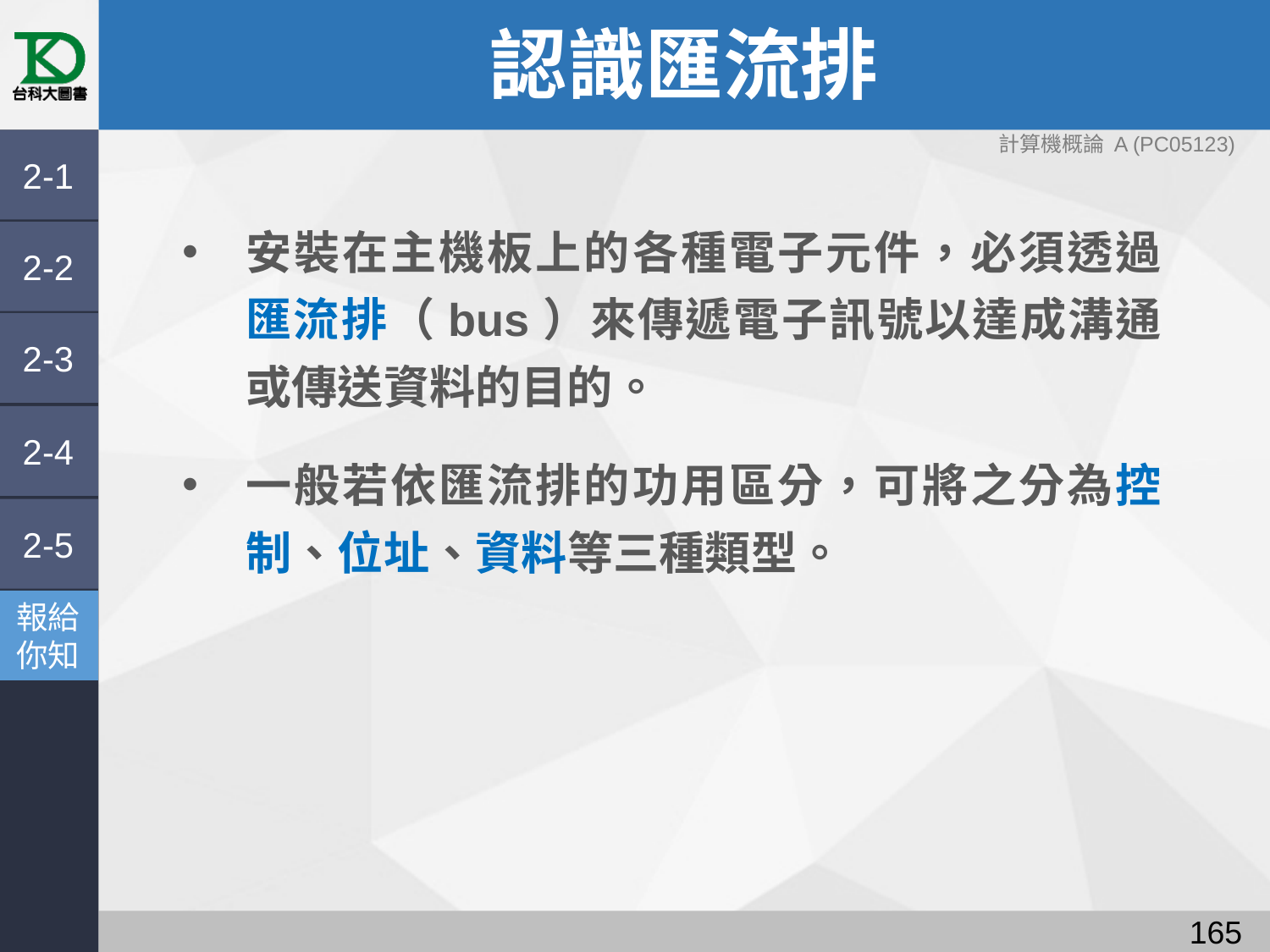

# 認識匯流排
計算機概論 A (PC05123)
2-1
安裝在主機板上的各種電子元件，必須透過匯流排（bus）來傳遞電子訊號以達成溝通或傳送資料的目的。
一般若依匯流排的功用區分，可將之分為控制、位址、資料等三種類型。
2-2
2-3
2-4
2-5
報給
你知
165